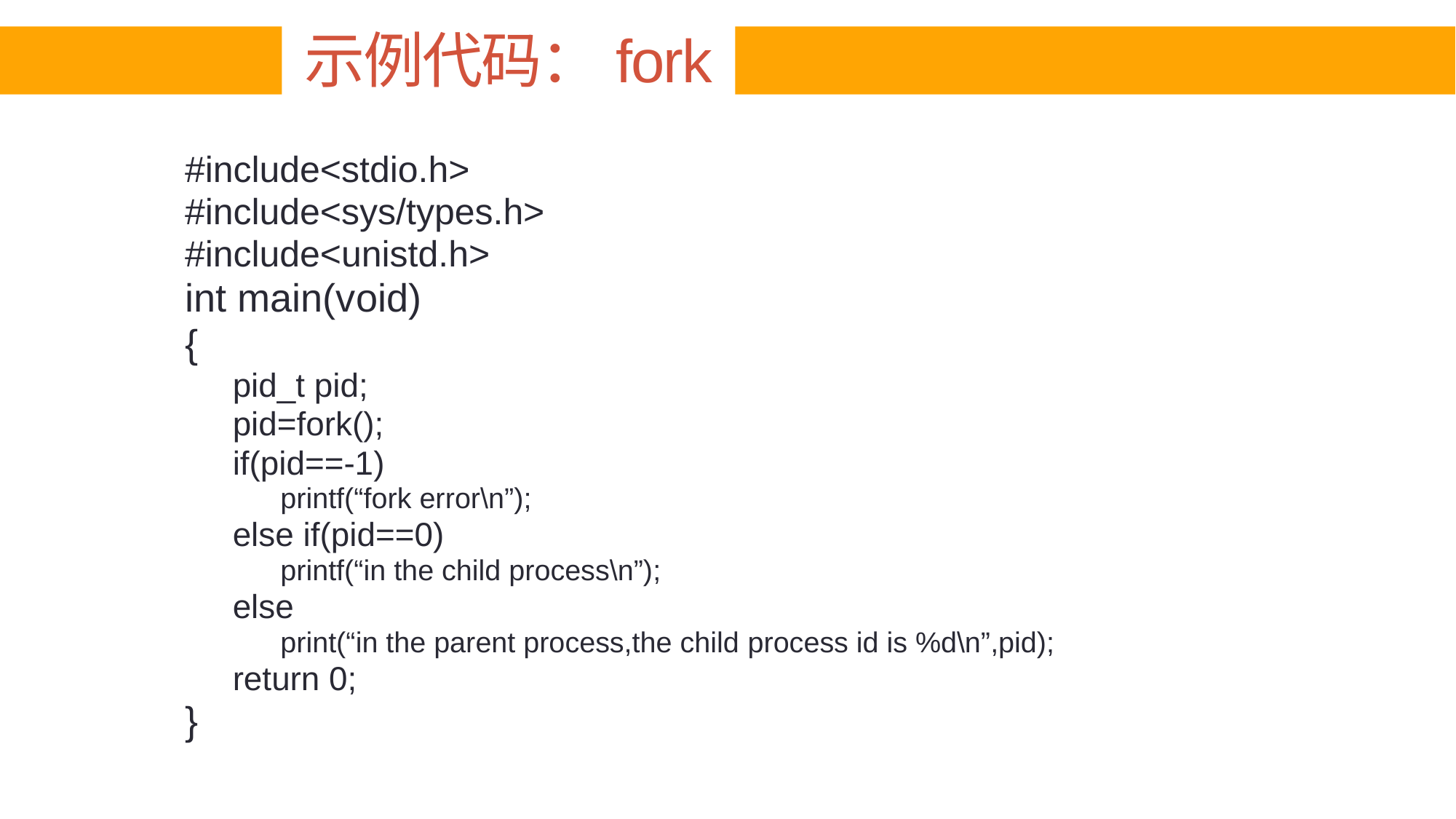

# 示例代码：fork

#include<stdio.h>
#include<sys/types.h>
#include<unistd.h>
int main(void)
{
pid_t pid;
pid=fork();
if(pid==-1)
printf(“fork error\n”);
else if(pid==0)
printf(“in the child process\n”);
else
print(“in the parent process,the child process id is %d\n”,pid);
return 0;
}